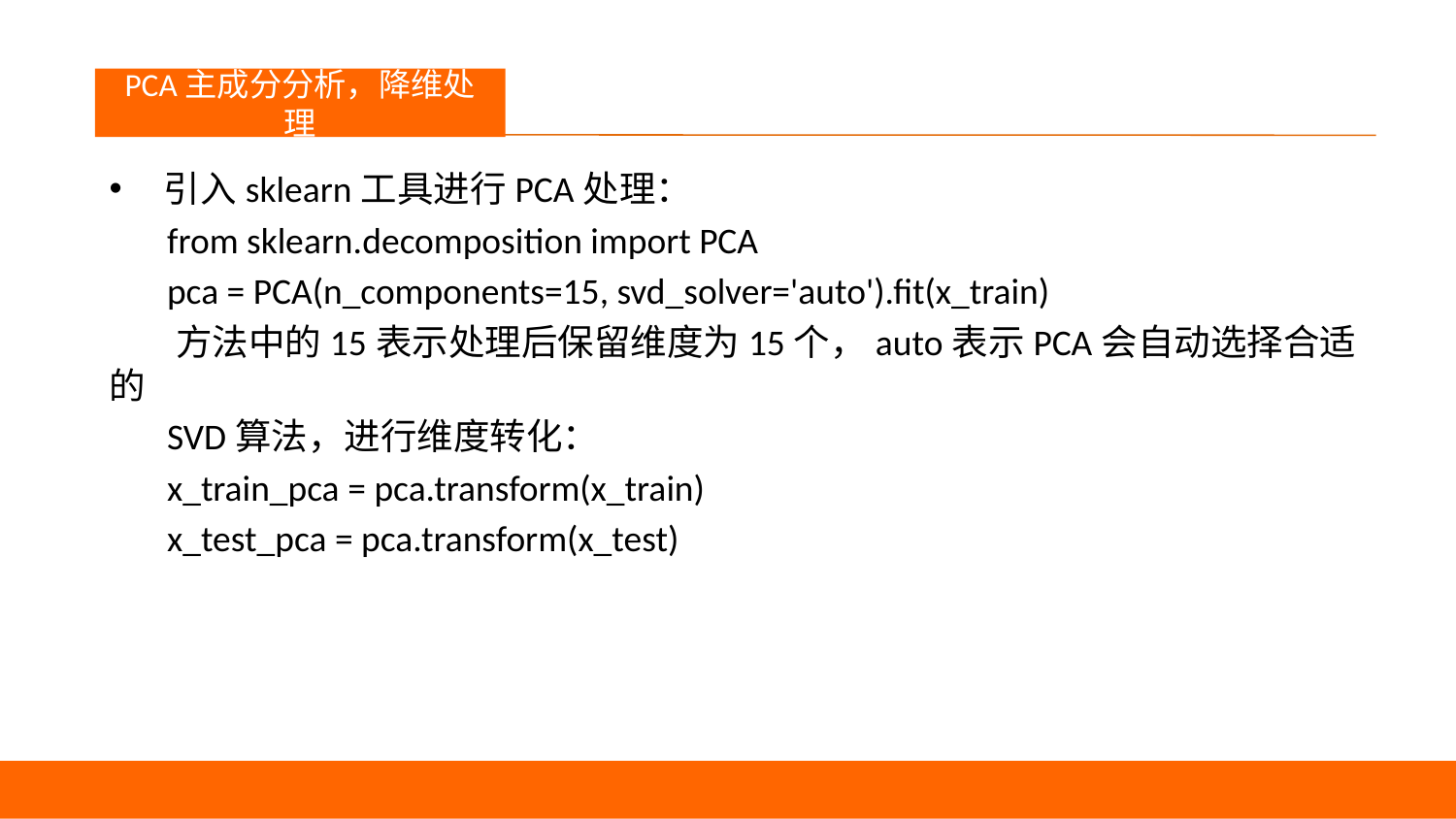

议程
PCA主成分分析，降维处理

引入sklearn工具进行PCA处理：
       from sklearn.decomposition import PCA
       pca = PCA(n_components=15, svd_solver='auto').fit(x_train)
       方法中的15表示处理后保留维度为15个，auto表示PCA会自动选择合适的
       SVD算法，进行维度转化：
       x_train_pca = pca.transform(x_train)
       x_test_pca = pca.transform(x_test)